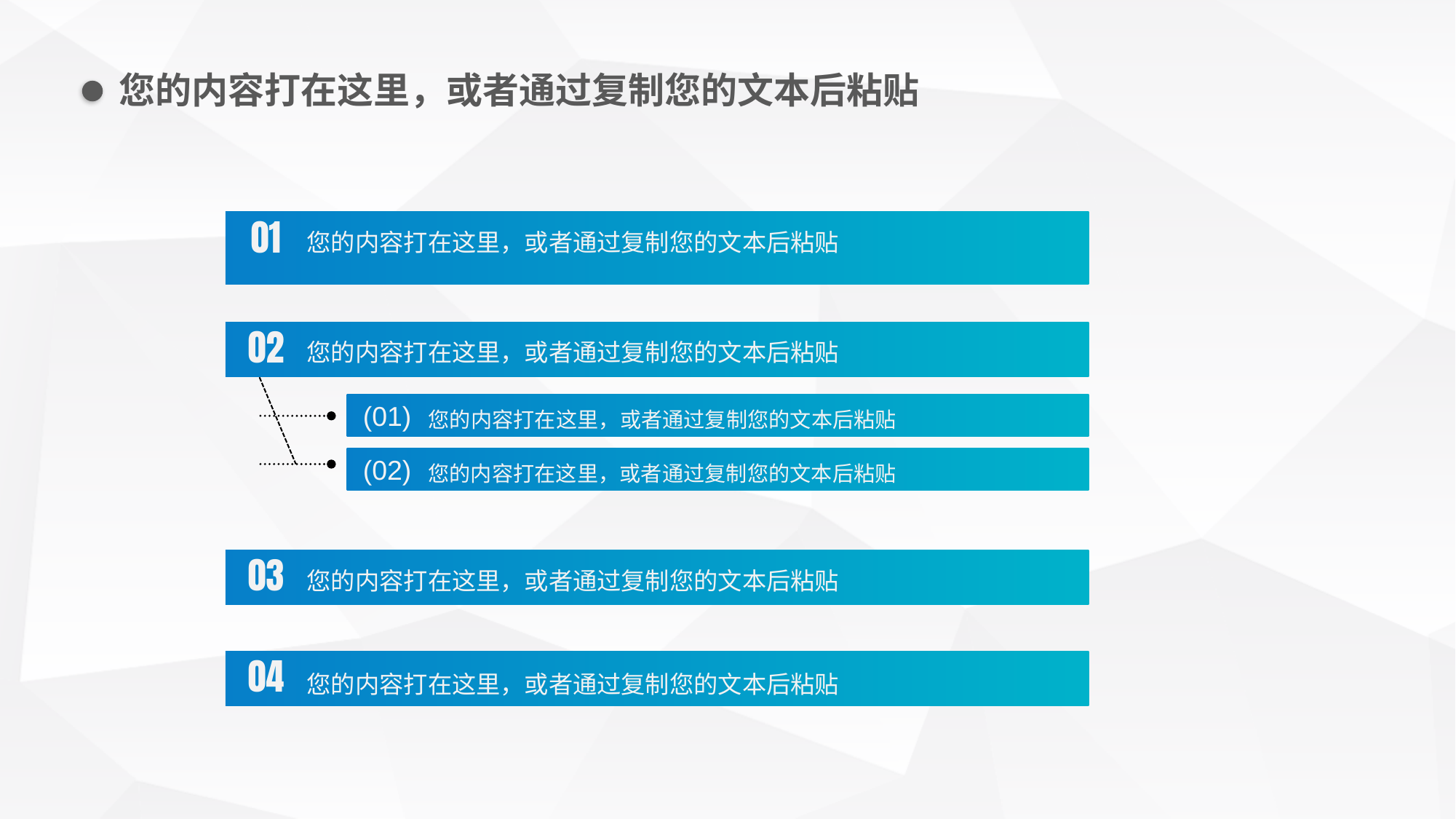

您的内容打在这里，或者通过复制您的文本后粘贴

01

您的内容打在这里，或者通过复制您的文本后粘贴
02

您的内容打在这里，或者通过复制您的文本后粘贴

(01)

您的内容打在这里，或者通过复制您的文本后粘贴
(02)

您的内容打在这里，或者通过复制您的文本后粘贴
03

您的内容打在这里，或者通过复制您的文本后粘贴
04

您的内容打在这里，或者通过复制您的文本后粘贴